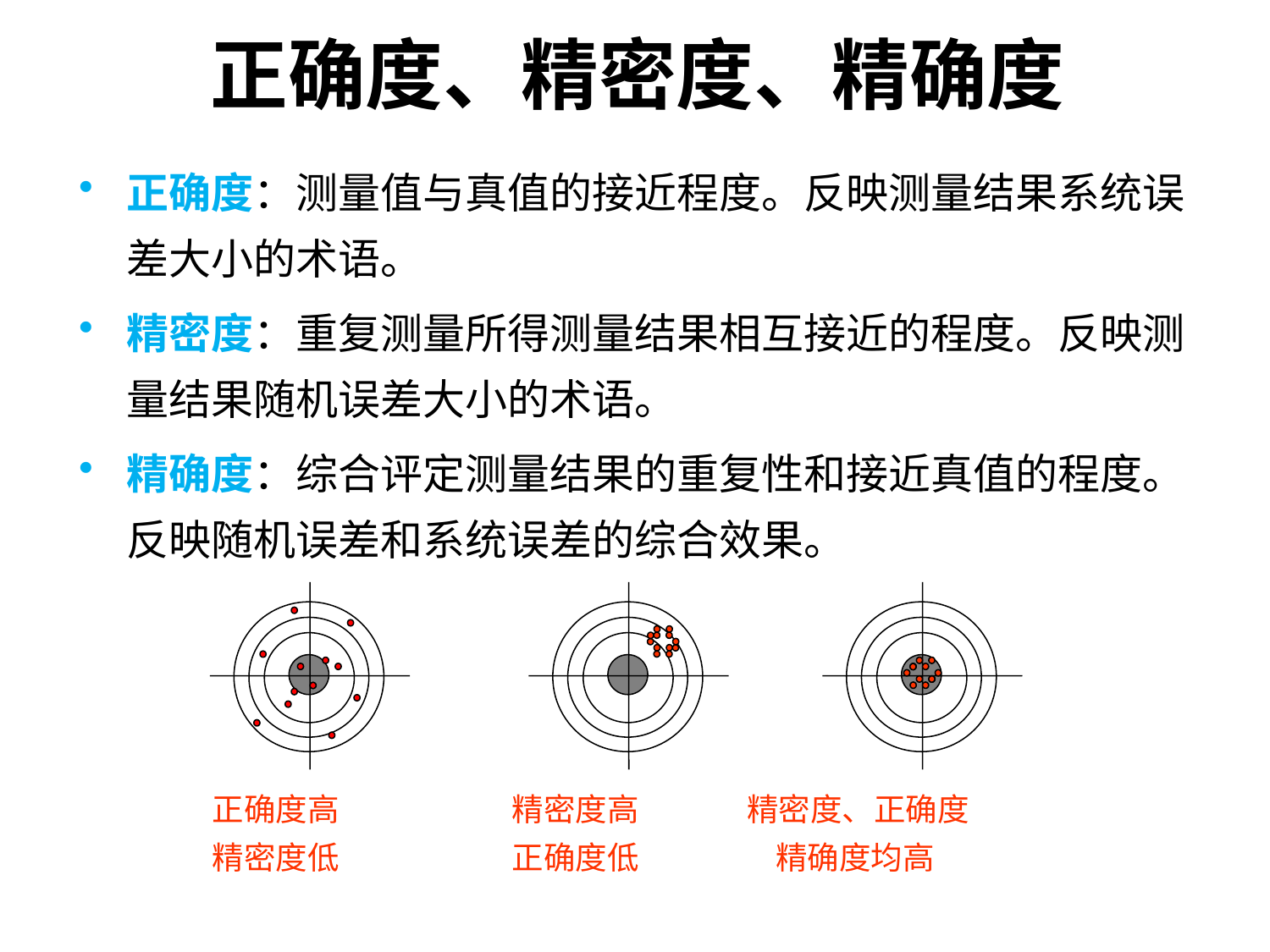

# 正确度、精密度、精确度
正确度：测量值与真值的接近程度。反映测量结果系统误差大小的术语。
精密度：重复测量所得测量结果相互接近的程度。反映测量结果随机误差大小的术语。
精确度：综合评定测量结果的重复性和接近真值的程度。反映随机误差和系统误差的综合效果。

              正确度高                        精密度高               精密度、正确度
              精密度低                        正确度低                   精确度均高